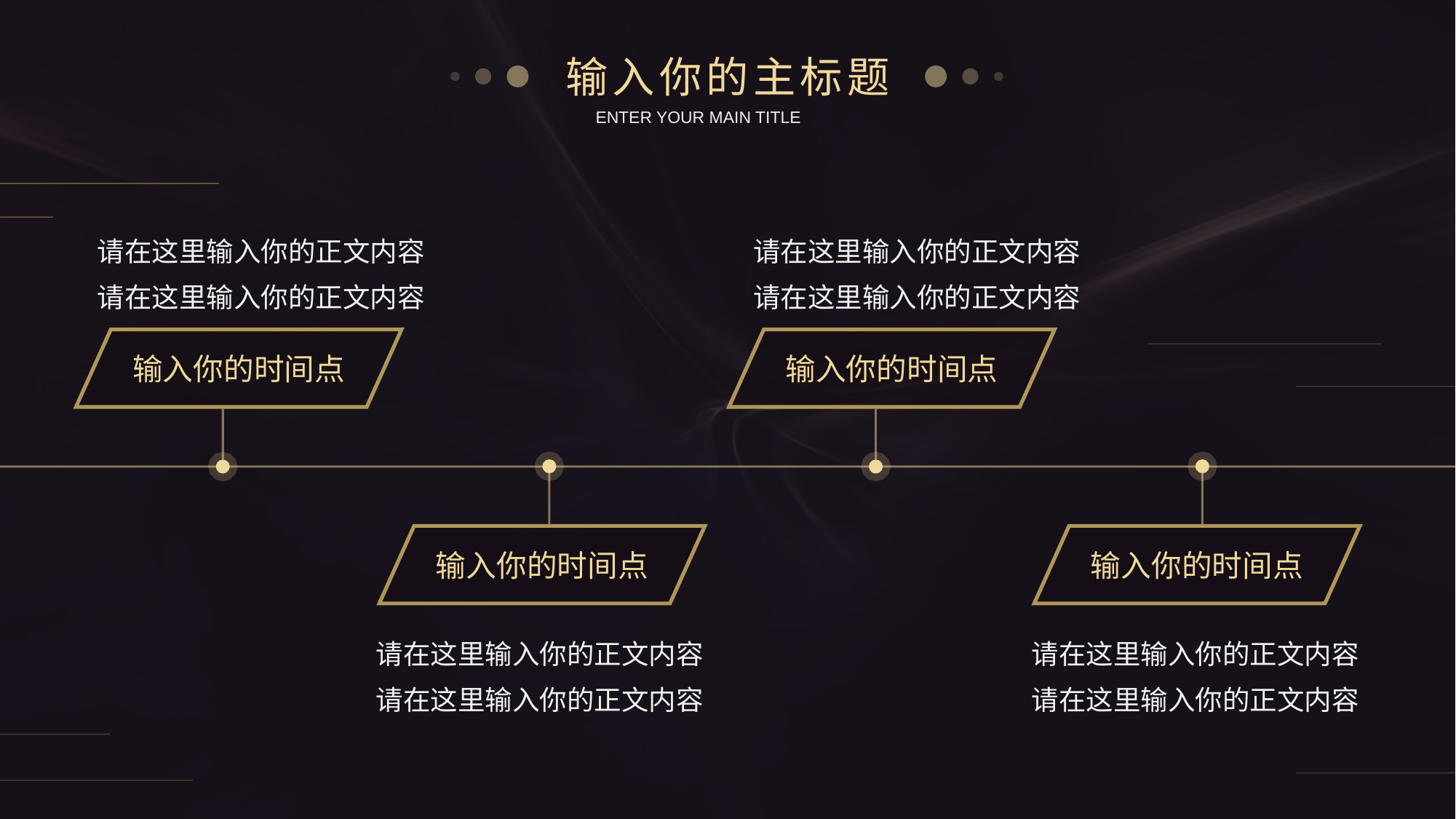

输入你的主标题

ENTER YOUR MAIN TITLE
请在这里输入你的正文内容
请在这里输入你的正文内容
请在这里输入你的正文内容
请在这里输入你的正文内容
输入你的时间点
输入你的时间点

输入你的时间点
输入你的时间点
请在这里输入你的正文内容
请在这里输入你的正文内容
请在这里输入你的正文内容
请在这里输入你的正文内容